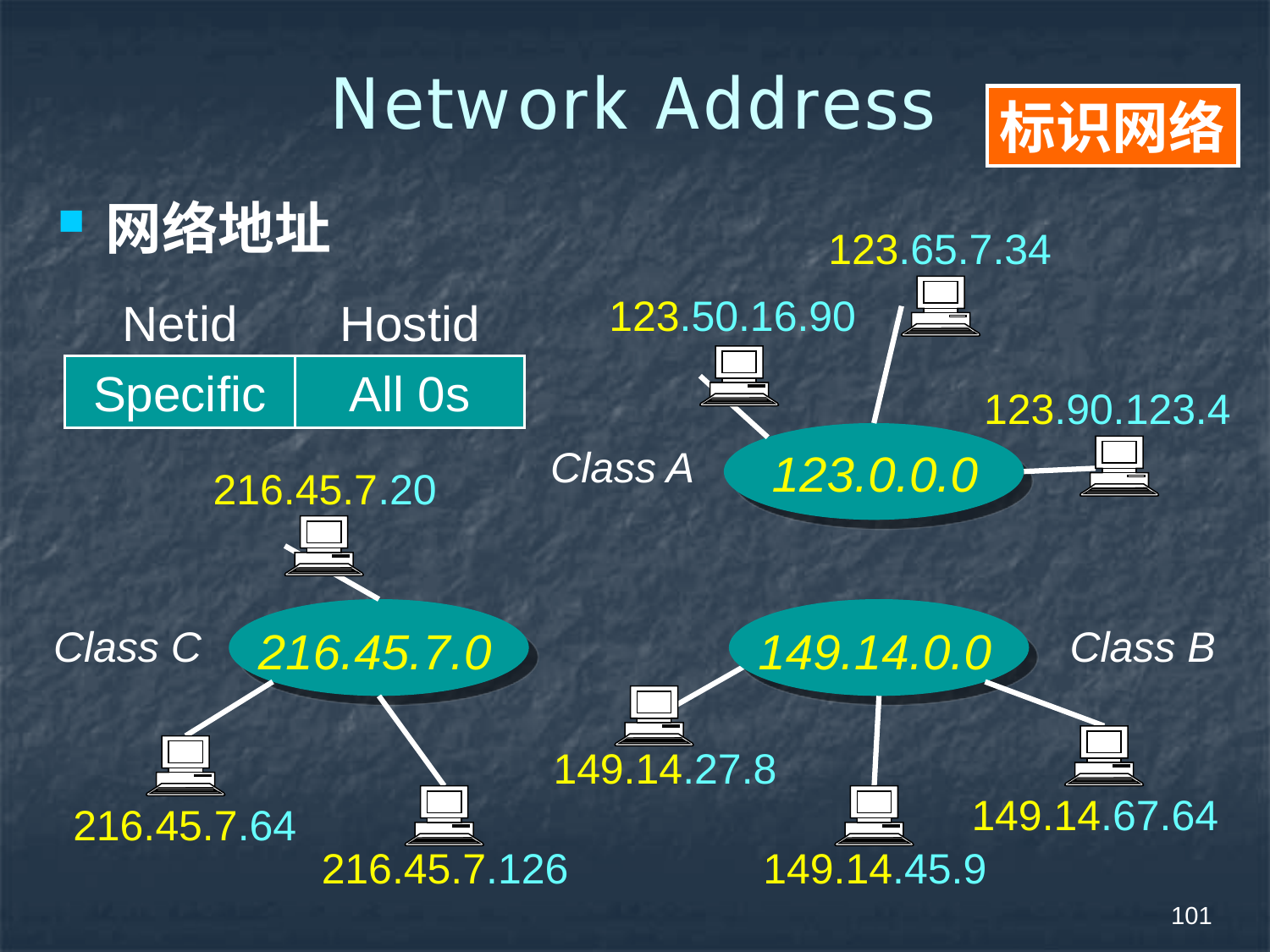

# Network Address
标识网络
网络地址
123.65.7.34

123.50.16.90

123.90.123.4

Class A
123.0.0.0

Netid
Hostid
Specific
All 0s
216.45.7.20

Class C
216.45.7.0

216.45.7.64
216.45.7.126

149.14.0.0
Class B

149.14.27.8
149.14.67.64

149.14.45.9
101